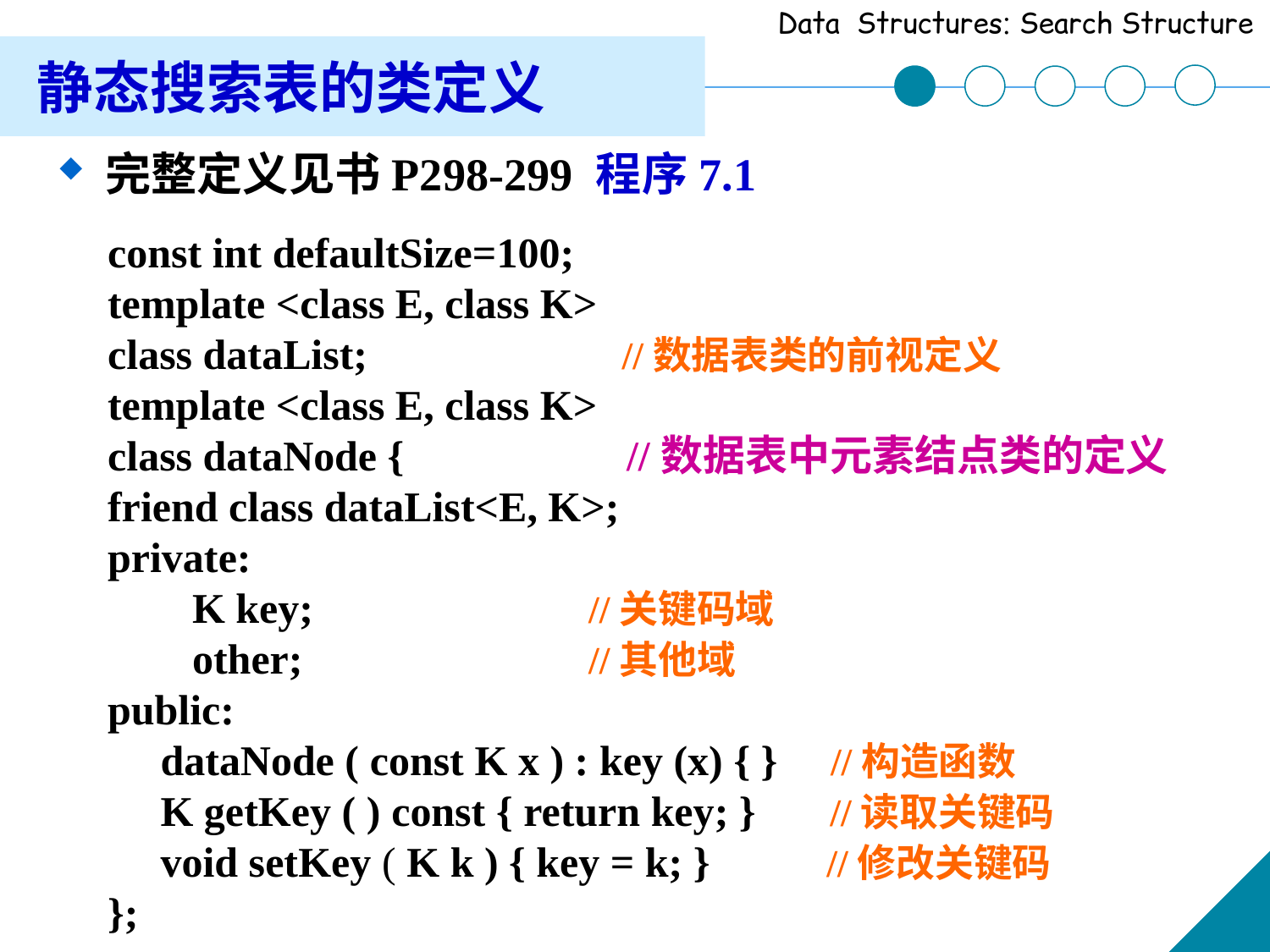

静态搜索表的类定义

完整定义见书P298-299 程序7.1

const int defaultSize=100;
template <class E, class K>
class dataList;                        //数据表类的前视定义
template <class E, class K>
class dataNode {                     //数据表中元素结点类的定义
friend class dataList<E, K>;
private:
        K key;                          //关键码域
        other;                           //其他域
public:
     dataNode ( const K x ) : key (x) { }     //构造函数
     K getKey ( ) const { return key; }       //读取关键码
     void setKey ( K k ) { key = k; }           //修改关键码
};